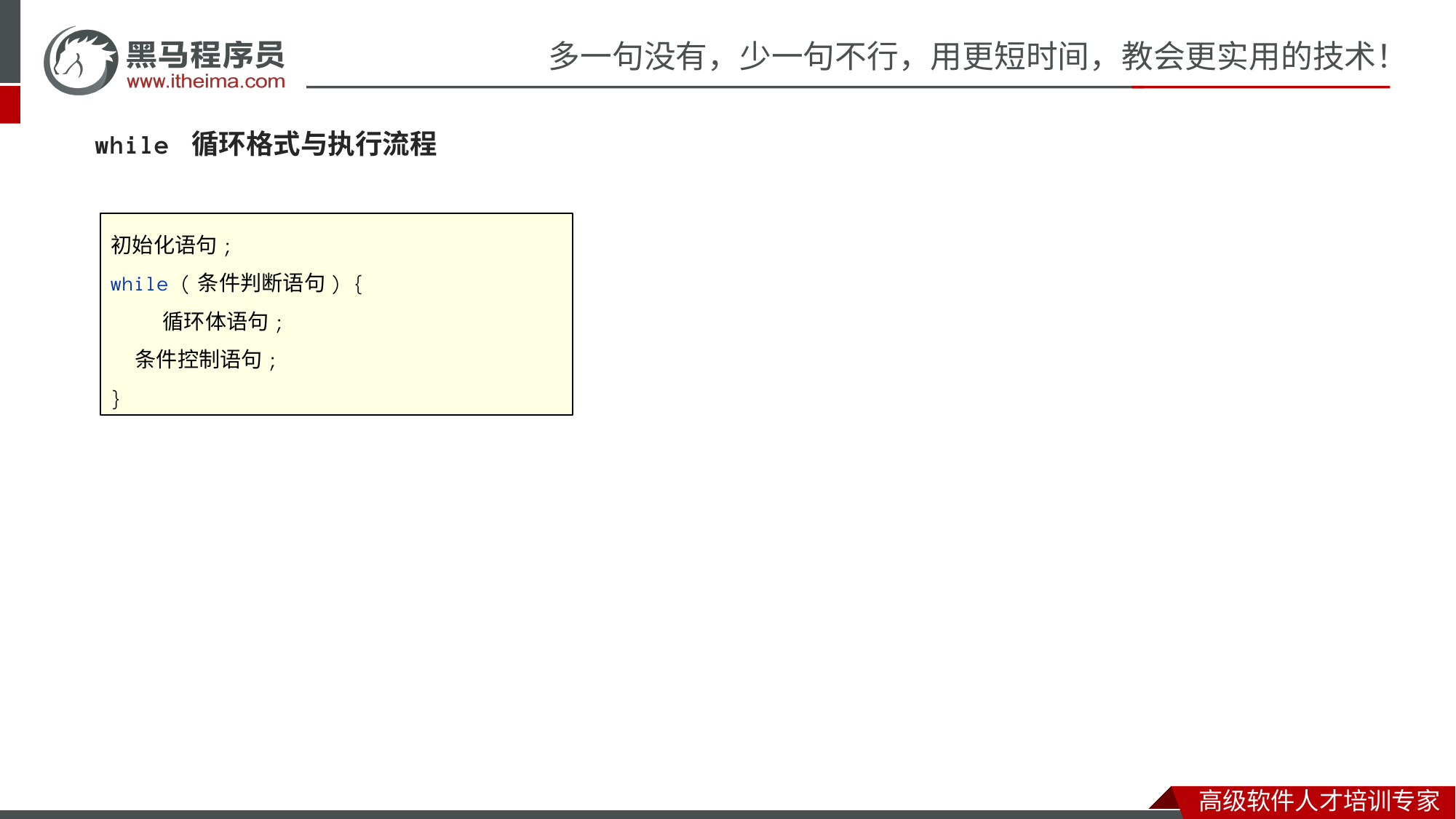

#
while 循环格式与执行流程
初始化语句;
while (条件判断语句) {
    循环体语句;
    条件控制语句;
}